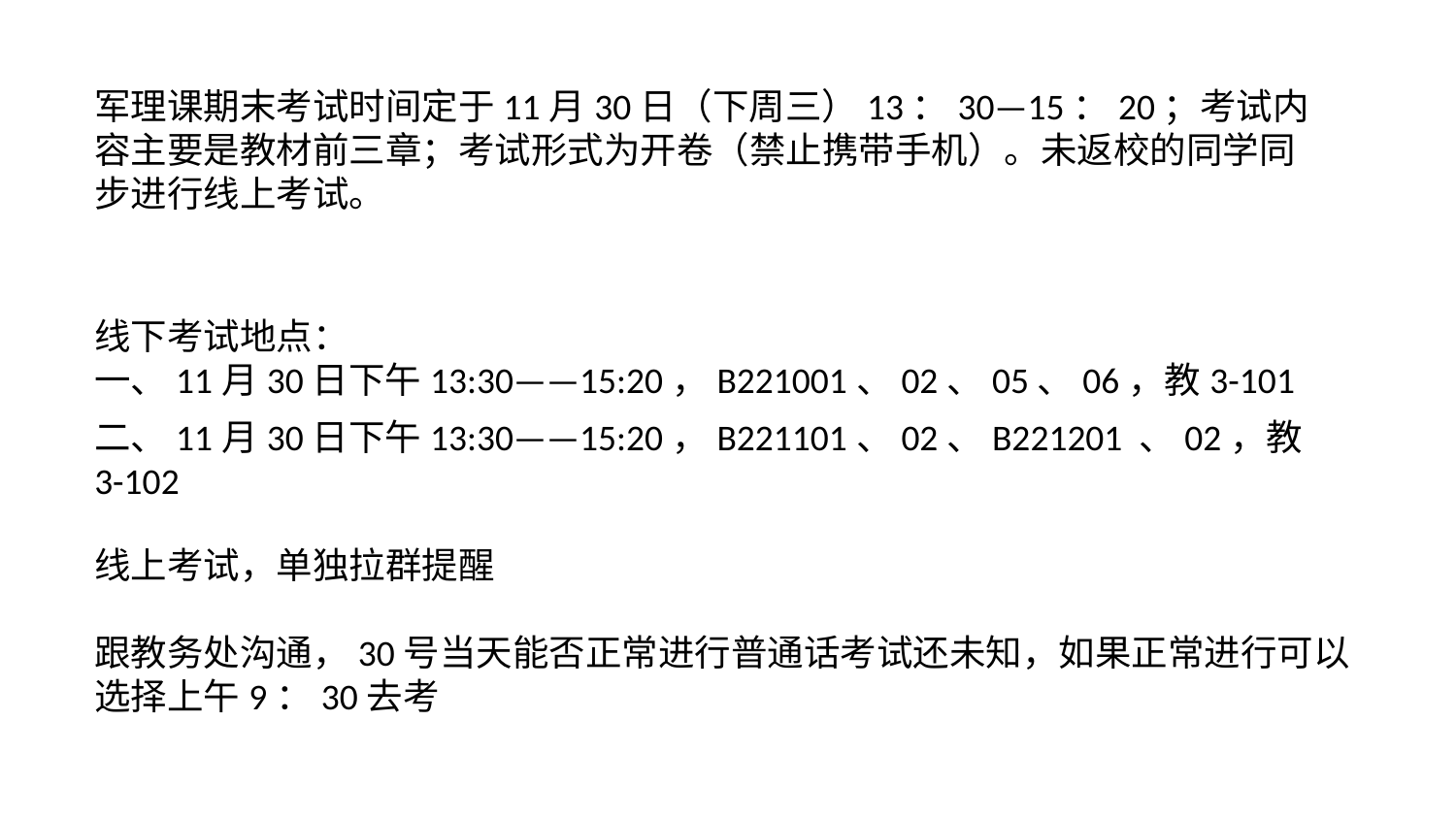

军理课期末考试时间定于11月30日（下周三）13：30—15：20；考试内容主要是教材前三章；考试形式为开卷（禁止携带手机）。未返校的同学同步进行线上考试。
线下考试地点：
一、11月30日下午13:30——15:20，B221001、02、05、06，教3-101
二、11月30日下午13:30——15:20，B221101、02、B221201 、02，教3-102
线上考试，单独拉群提醒

跟教务处沟通，30号当天能否正常进行普通话考试还未知，如果正常进行可以选择上午9：30去考